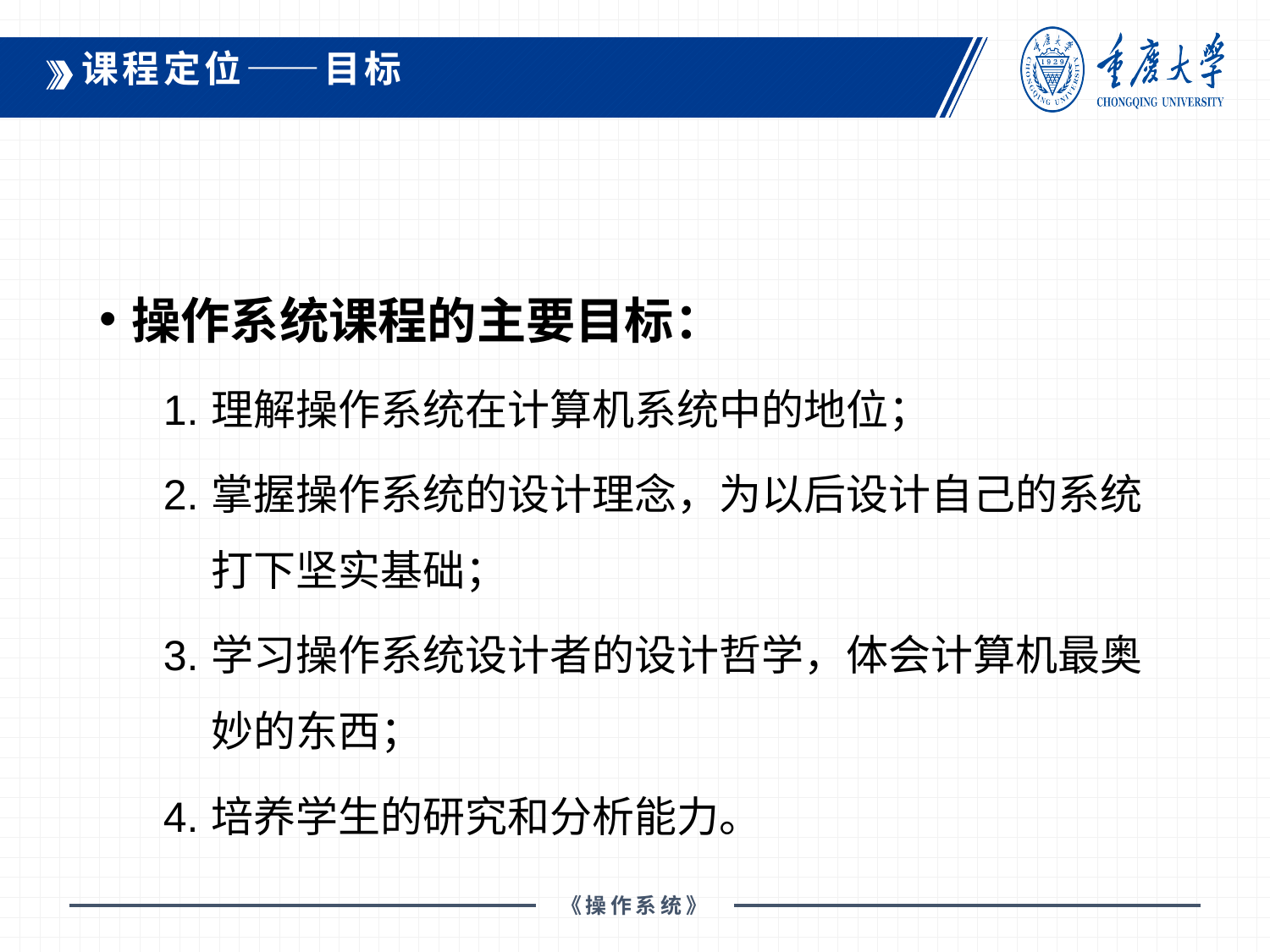

课程定位——目标

操作系统课程的主要目标：
理解操作系统在计算机系统中的地位；
掌握操作系统的设计理念，为以后设计自己的系统打下坚实基础；
学习操作系统设计者的设计哲学，体会计算机最奥妙的东西；
培养学生的研究和分析能力。